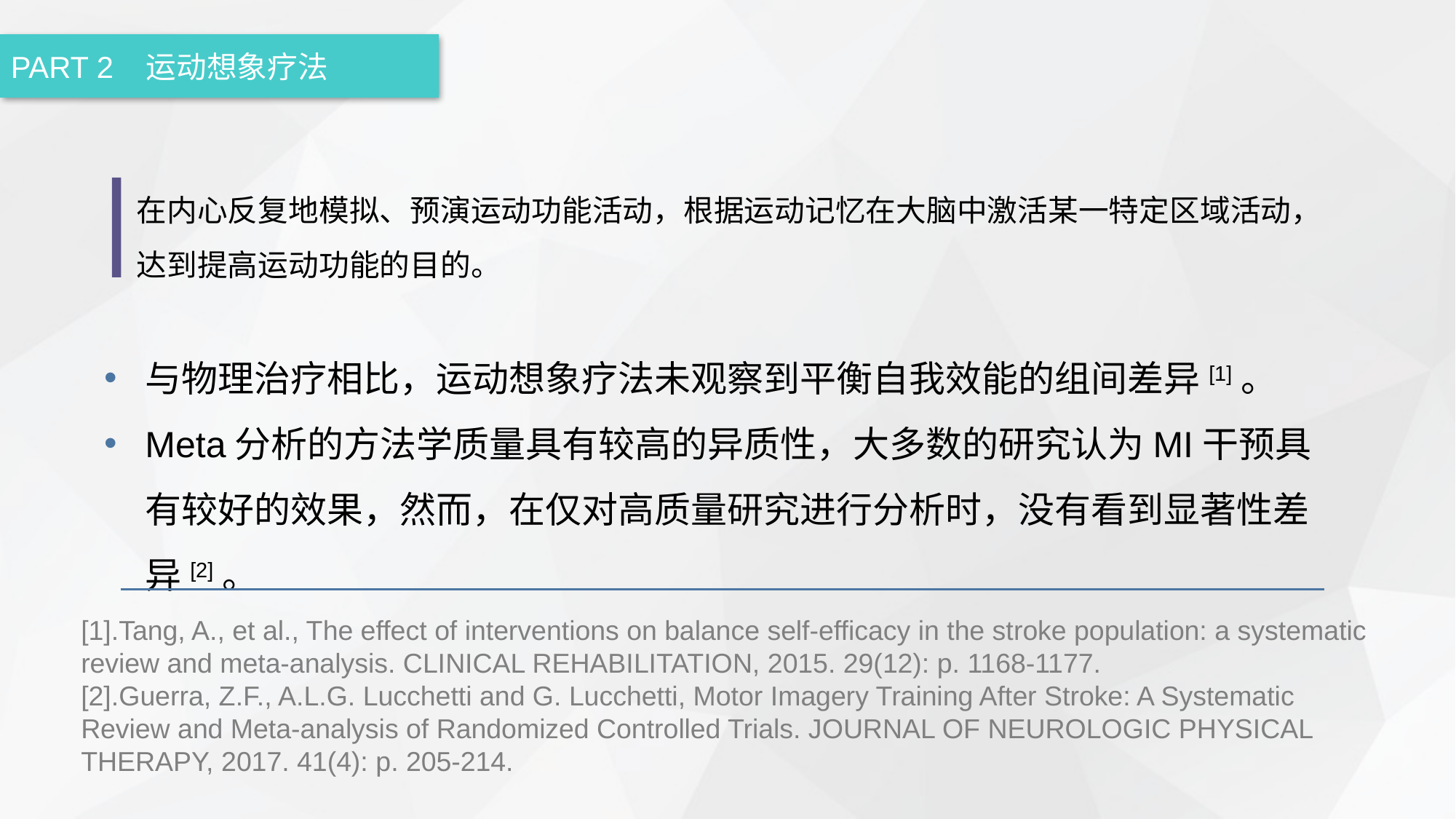

PART 2   运动想象疗法
在内心反复地模拟、预演运动功能活动，根据运动记忆在大脑中激活某一特定区域活动，达到提高运动功能的目的。

与物理治疗相比，运动想象疗法未观察到平衡自我效能的组间差异[1]。
Meta分析的方法学质量具有较高的异质性，大多数的研究认为MI干预具有较好的效果，然而，在仅对高质量研究进行分析时，没有看到显著性差异[2]。
[1].Tang, A., et al., The effect of interventions on balance self-efficacy in the stroke population: a systematic review and meta-analysis. CLINICAL REHABILITATION, 2015. 29(12): p. 1168-1177.
[2].Guerra, Z.F., A.L.G. Lucchetti and G. Lucchetti, Motor Imagery Training After Stroke: A Systematic Review and Meta-analysis of Randomized Controlled Trials. JOURNAL OF NEUROLOGIC PHYSICAL THERAPY, 2017. 41(4): p. 205-214.